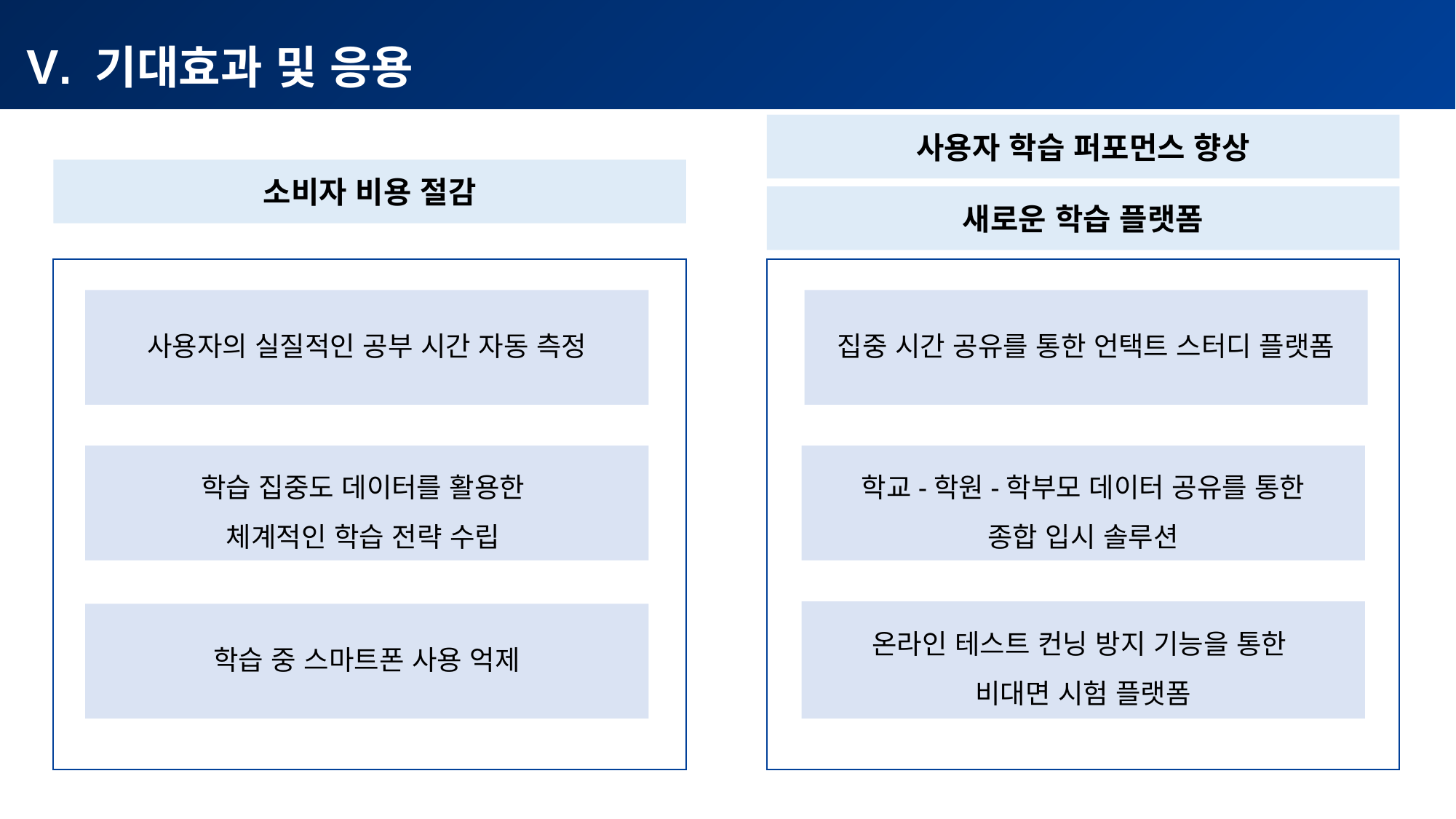

추진 배경
V. 기대효과 및 응용
사용자 학습 퍼포먼스 향상
소비자 비용 절감
새로운 학습 플랫폼

사용자의 실질적인 공부 시간 자동 측정
집중 시간 공유를 통한 언택트 스터디 플랫폼
학습 집중도 데이터를 활용한
체계적인 학습 전략 수립
학교-학원-학부모 데이터 공유를 통한
종합 입시 솔루션
온라인 테스트 컨닝 방지 기능을 통한
비대면 시험 플랫폼
학습 중 스마트폰 사용 억제